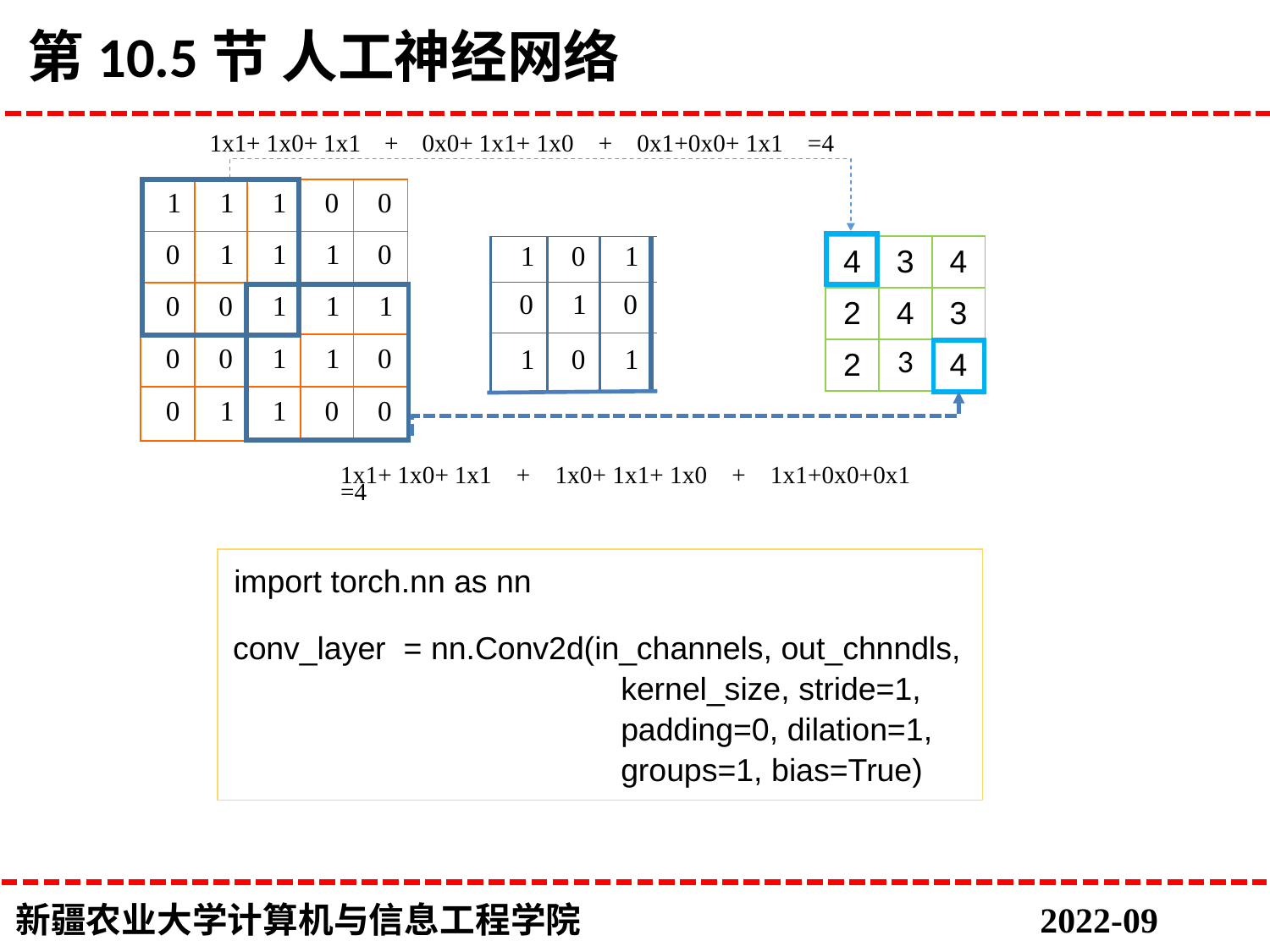

# 第10.5节 人工神经网络

1x1+ 1x0+ 1x1    +    0x0+ 1x1+ 1x0    +    0x1+0x0+ 1x1    =4

| 1 | 1 | 1 | 0 | 0 |
| --- | --- | --- | --- | --- |
| 0 | 1 | 1 | 1 | 0 |
| 0 | 0 | 1 | 1 | 1 |
| 0 | 0 | 1 | 1 | 0 |
| 0 | 1 | 1 | 0 | 0 |
|  |
| --- |
| 4 | 3 | 4 |
| --- | --- | --- |
| 2 | 4 | 3 |
| 2 | 3 | 4 |
| 1 | 0 | 1 |  |
| --- | --- | --- | --- |
| 0 | 1 | 0 |  |
| 1 | 0 | 1 |  |

|  |
| --- |
1x1+ 1x0+ 1x1    +    1x0+ 1x1+ 1x0    +    1x1+0x0+0x1    =4
| import torch.nn as nn conv\_layer = nn.Conv2d(in\_channels, out\_chnndls, kernel\_size, stride=1, padding=0, dilation=1, groups=1, bias=True) |
| --- |